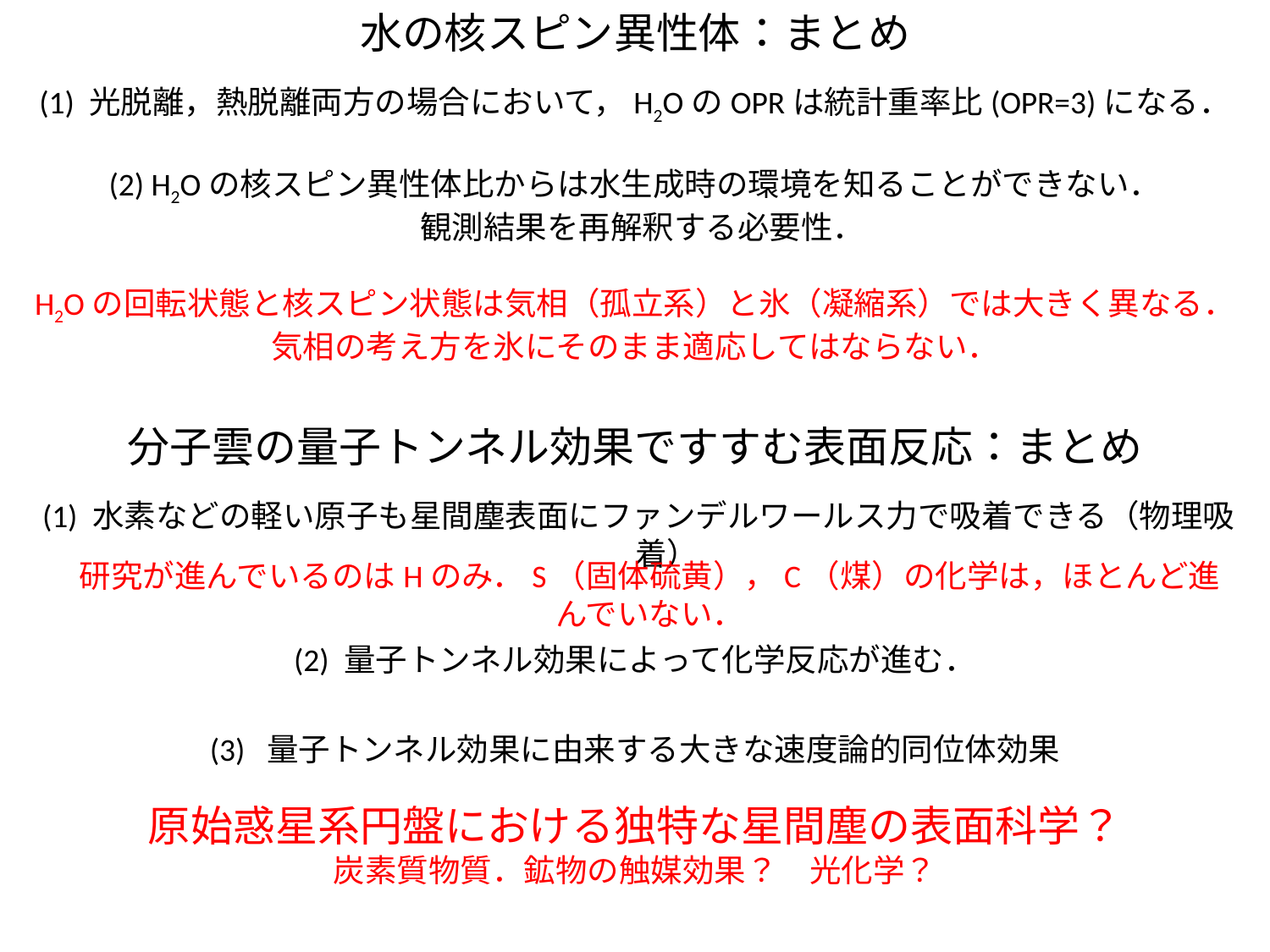

水の核スピン異性体：まとめ
(1) 光脱離，熱脱離両方の場合において，H2OのOPRは統計重率比(OPR=3)になる．

(2) H2Oの核スピン異性体比からは水生成時の環境を知ることができない．
 観測結果を再解釈する必要性．

H2Oの回転状態と核スピン状態は気相（孤立系）と氷（凝縮系）では大きく異なる．
気相の考え方を氷にそのまま適応してはならない．
分子雲の量子トンネル効果ですすむ表面反応：まとめ
 (1) 水素などの軽い原子も星間塵表面にファンデルワールス力で吸着できる（物理吸着）

研究が進んでいるのはHのみ．S（固体硫黄），C（煤）の化学は，ほとんど進んでいない．
(2) 量子トンネル効果によって化学反応が進む．
(3)  量子トンネル効果に由来する大きな速度論的同位体効果
原始惑星系円盤における独特な星間塵の表面科学？
炭素質物質．鉱物の触媒効果？　光化学？